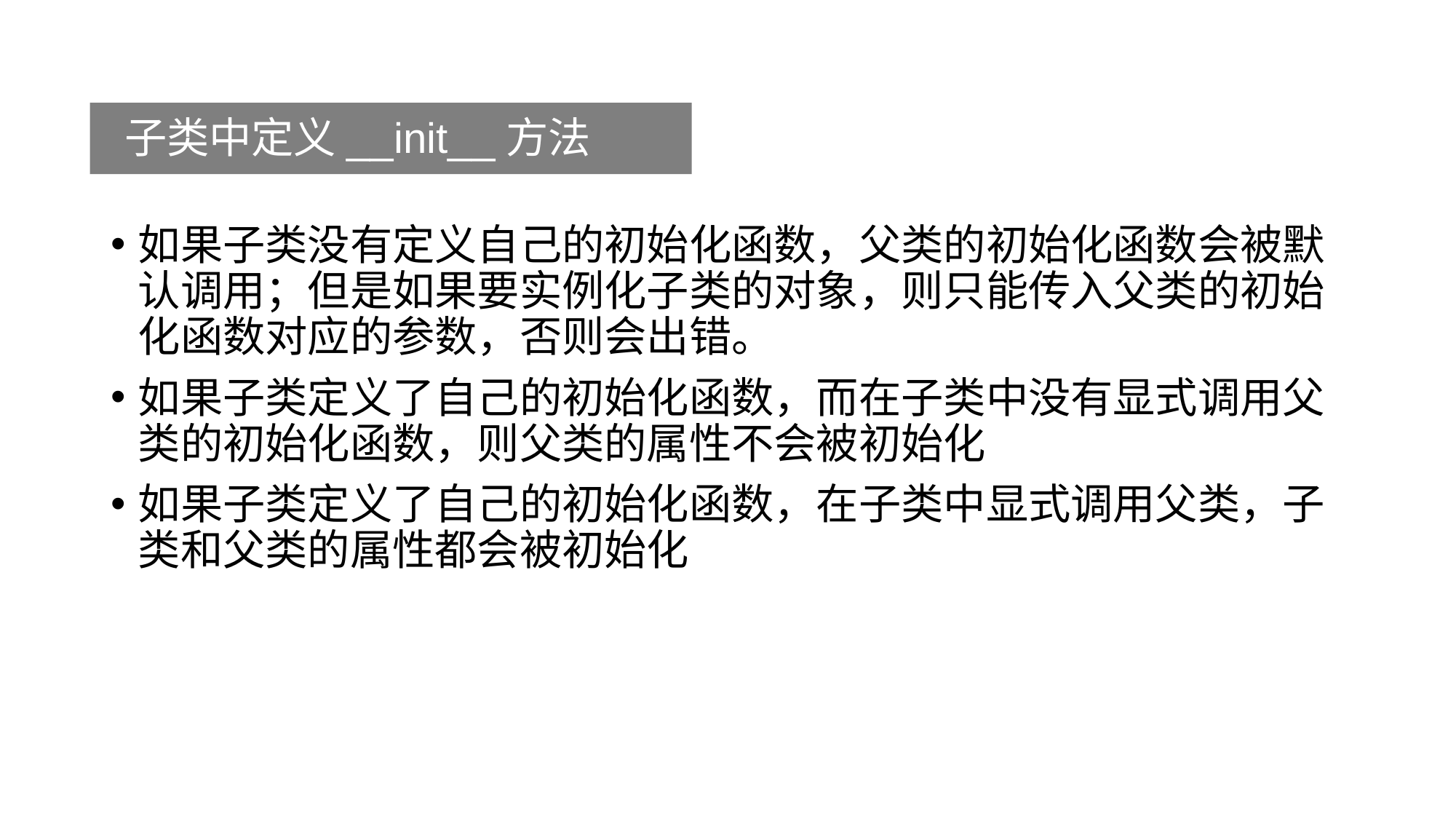

# 子类中定义__init__方法

子类中定义__init__方法
如果子类没有定义自己的初始化函数，父类的初始化函数会被默认调用；但是如果要实例化子类的对象，则只能传入父类的初始化函数对应的参数，否则会出错。
如果子类定义了自己的初始化函数，而在子类中没有显式调用父类的初始化函数，则父类的属性不会被初始化
如果子类定义了自己的初始化函数，在子类中显式调用父类，子类和父类的属性都会被初始化